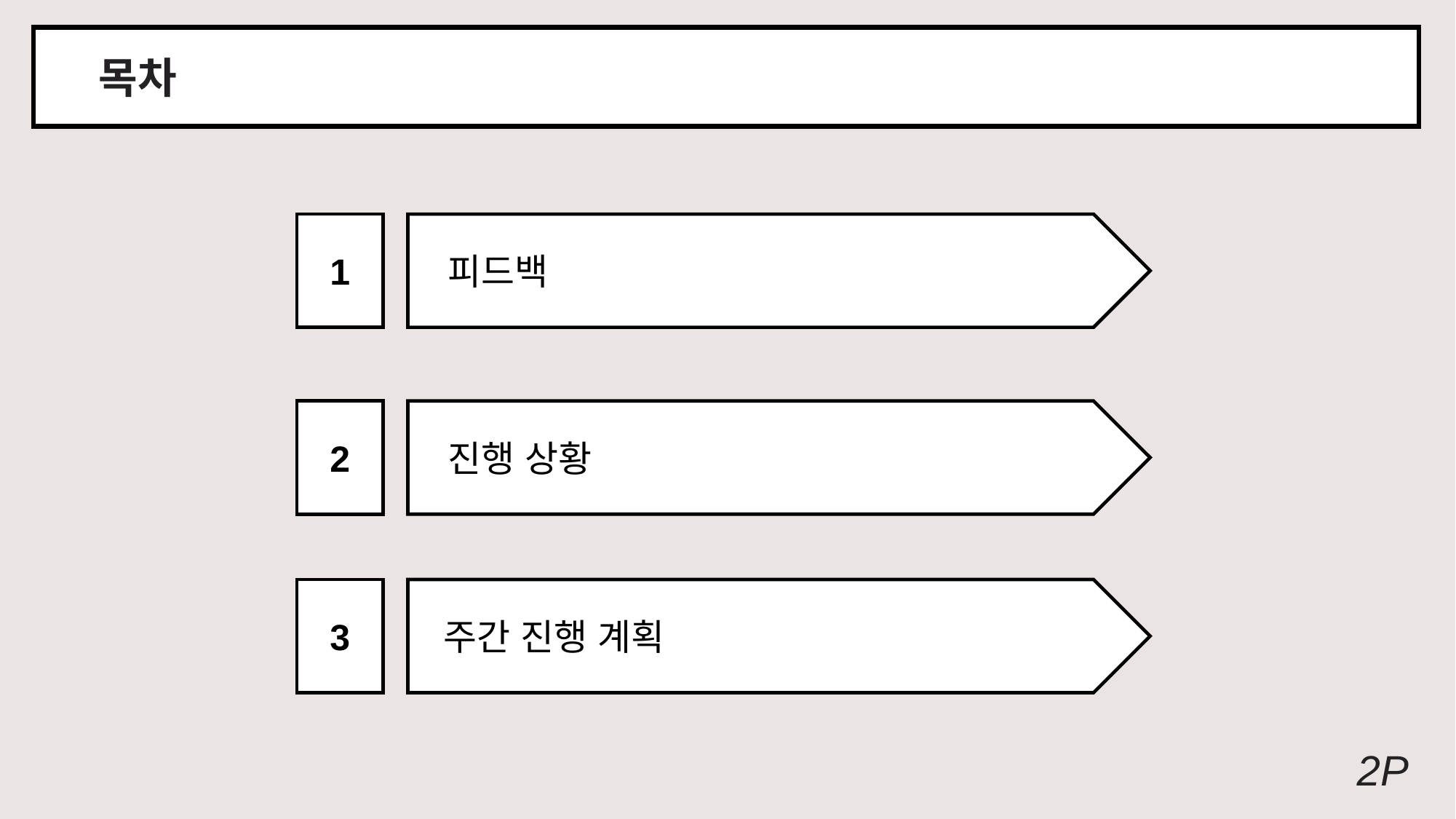

목차
1
  피드백
2
  진행 상황
3
  주간 진행 계획
2P